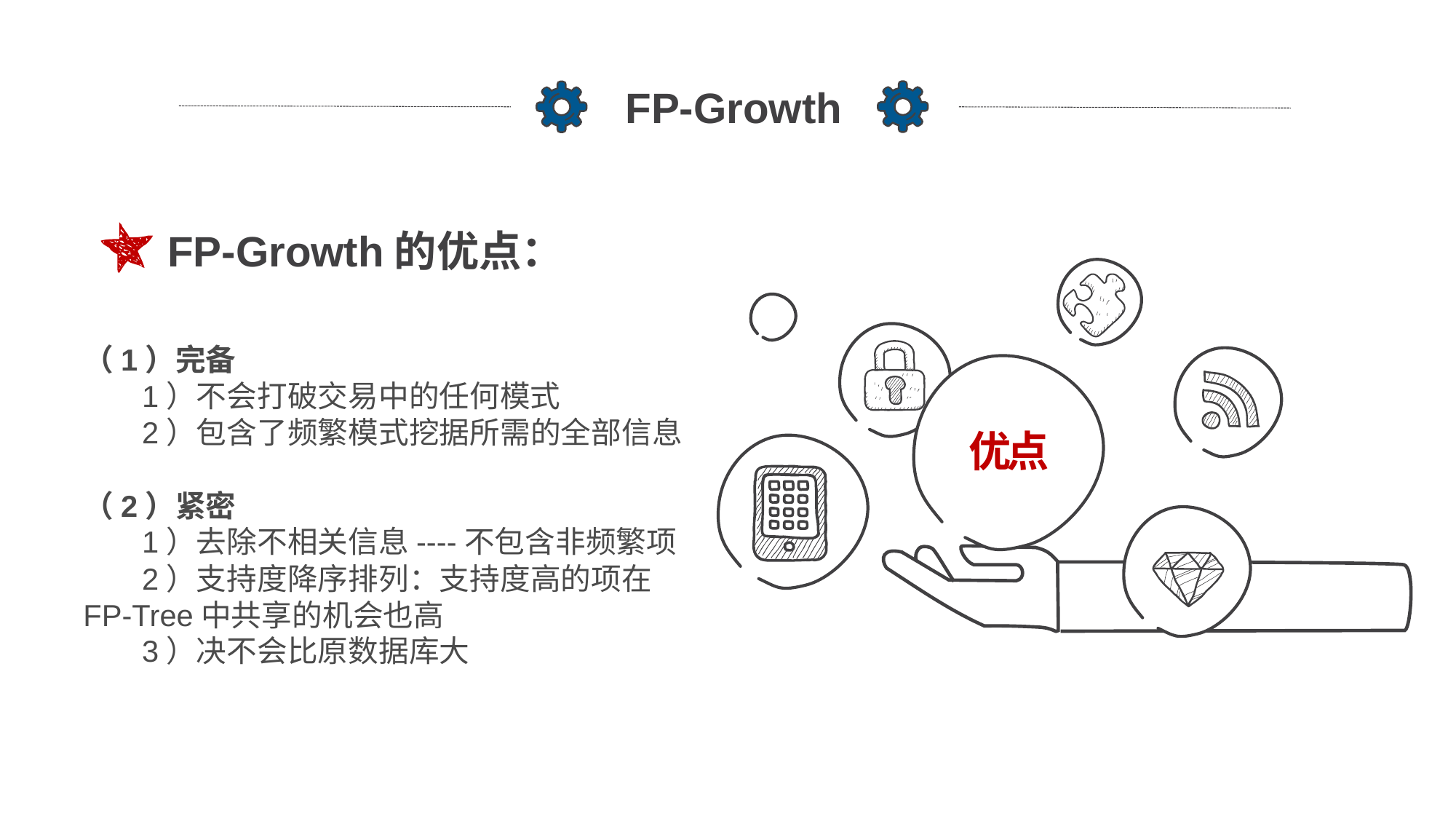

FP-Growth
FP-Growth的优点：

（1）完备
       1）不会打破交易中的任何模式
       2）包含了频繁模式挖据所需的全部信息

（2）紧密
       1）去除不相关信息----不包含非频繁项
       2）支持度降序排列：支持度高的项在FP-Tree中共享的机会也高
       3）决不会比原数据库大

优点